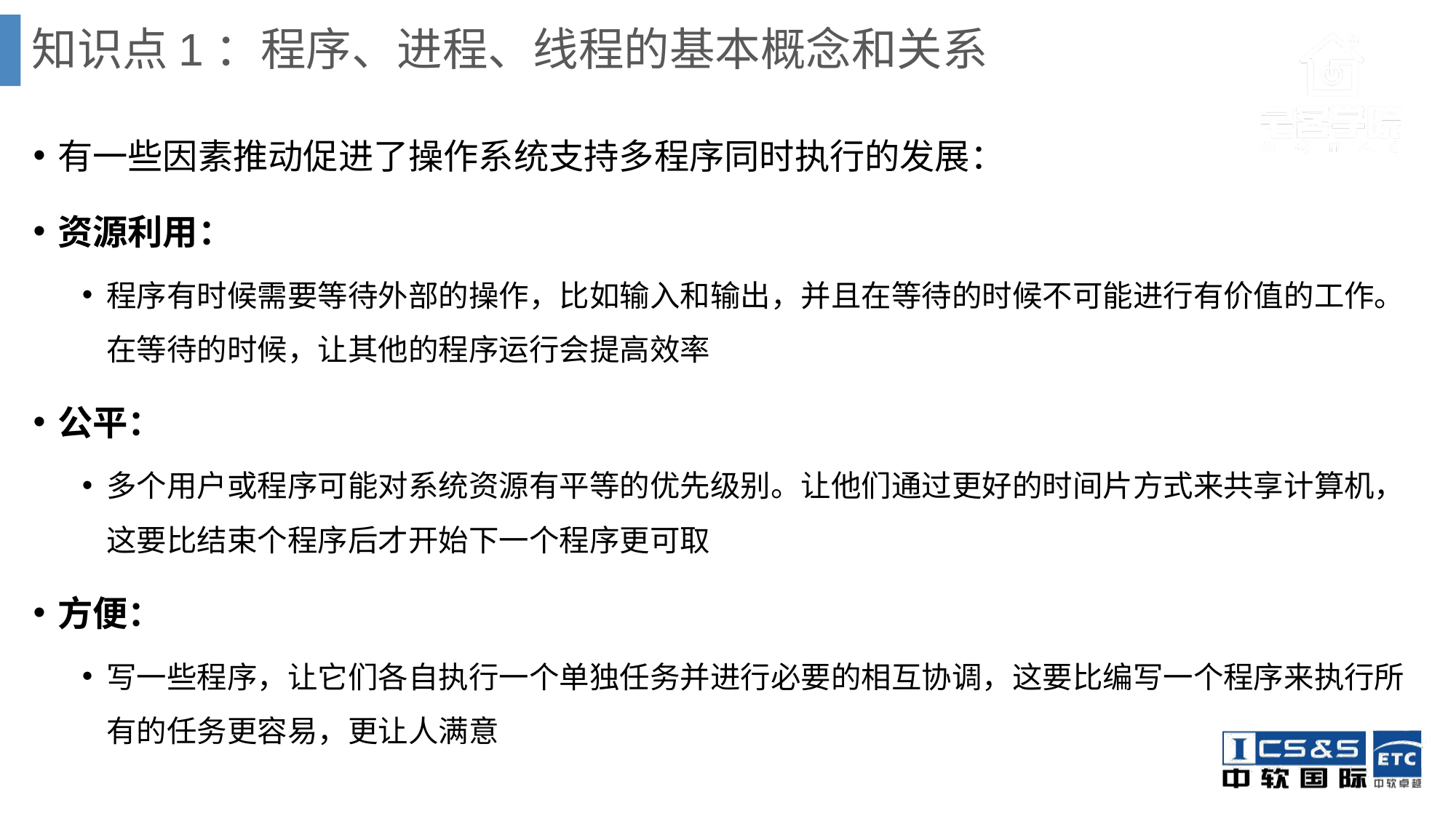

# 知识点1：程序、进程、线程的基本概念和关系
有一些因素推动促进了操作系统支持多程序同时执行的发展：
资源利用：
程序有时候需要等待外部的操作，比如输入和输出，并且在等待的时候不可能进行有价值的工作。在等待的时候，让其他的程序运行会提高效率
公平：
多个用户或程序可能对系统资源有平等的优先级别。让他们通过更好的时间片方式来共享计算机，这要比结束个程序后才开始下一个程序更可取
方便：
写一些程序，让它们各自执行一个单独任务并进行必要的相互协调，这要比编写一个程序来执行所有的任务更容易，更让人满意